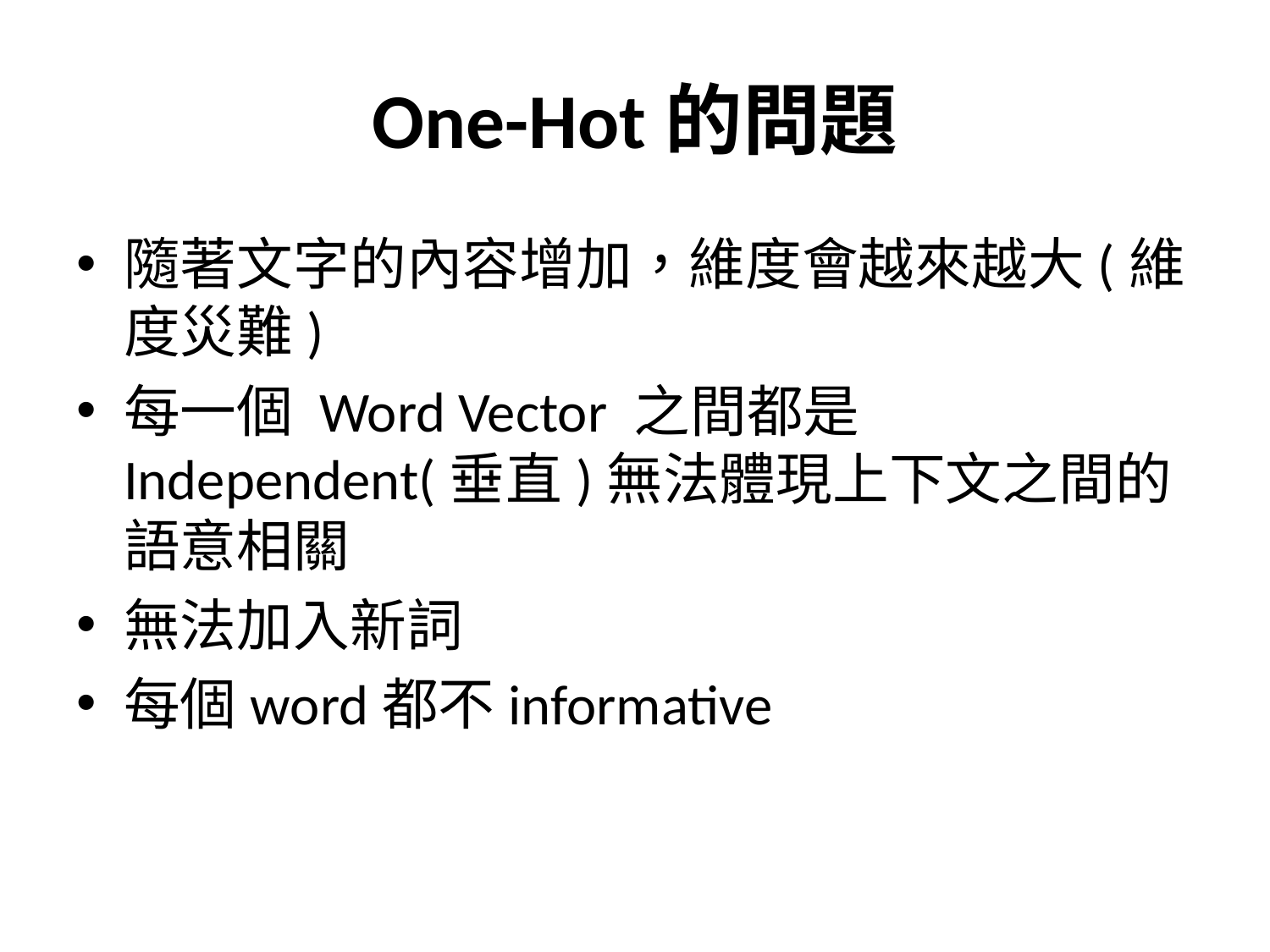

# One-Hot的問題
隨著文字的內容增加，維度會越來越大(維度災難)
每一個 Word Vector 之間都是 Independent(垂直)無法體現上下文之間的語意相關
無法加入新詞
每個word都不informative